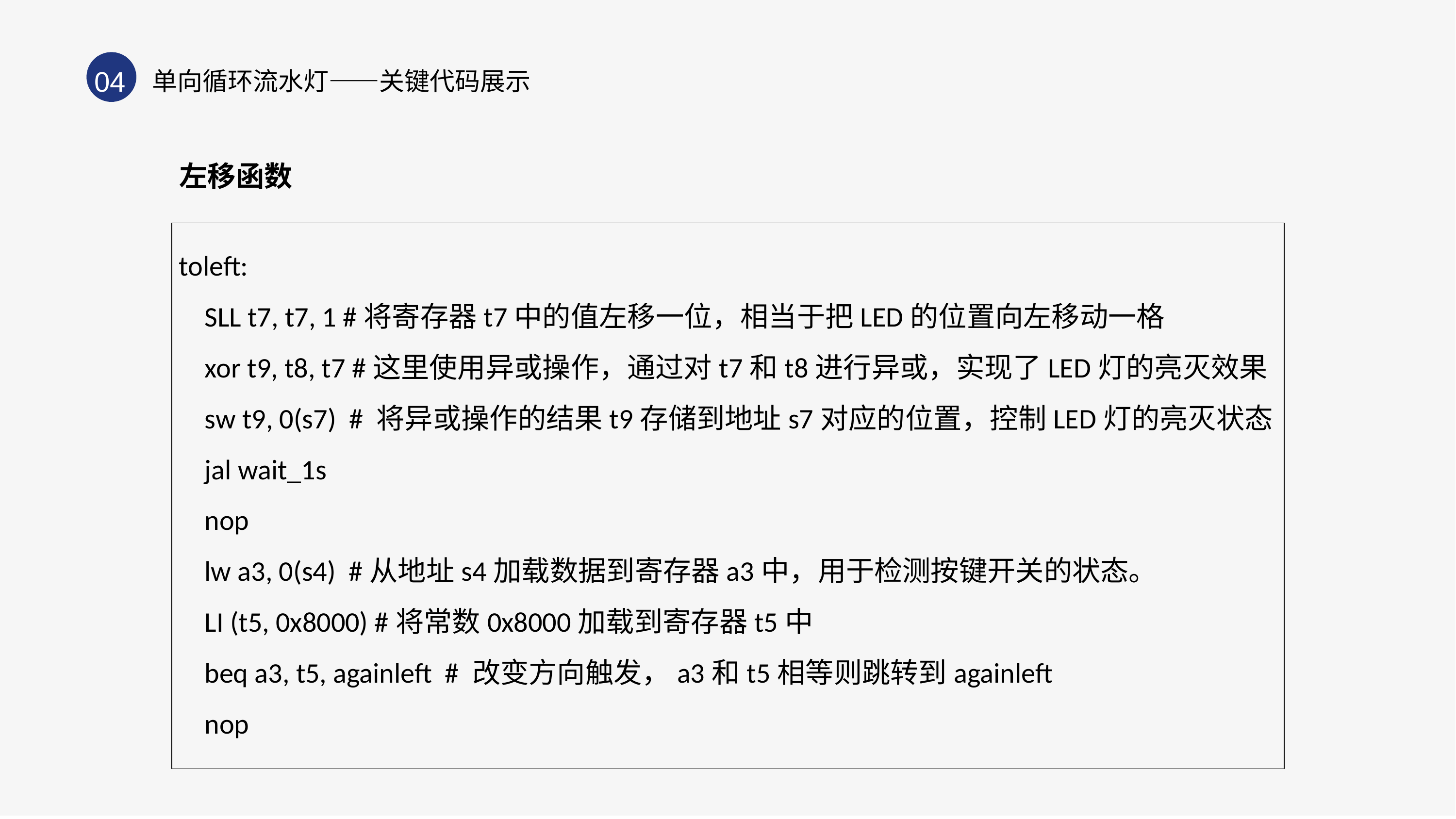

04
单向循环流水灯——关键代码展示
左移函数
toleft:
    SLL t7, t7, 1 #将寄存器t7中的值左移一位，相当于把LED的位置向左移动一格
    xor t9, t8, t7 #这里使用异或操作，通过对t7和t8进行异或，实现了LED灯的亮灭效果
    sw t9, 0(s7)  # 将异或操作的结果t9存储到地址s7对应的位置，控制LED灯的亮灭状态
    jal wait_1s
    nop
    lw a3, 0(s4)  #从地址s4加载数据到寄存器a3中，用于检测按键开关的状态。
    LI (t5, 0x8000) #将常数0x8000加载到寄存器t5中
    beq a3, t5, againleft  # 改变方向触发，a3和t5相等则跳转到againleft
    nop